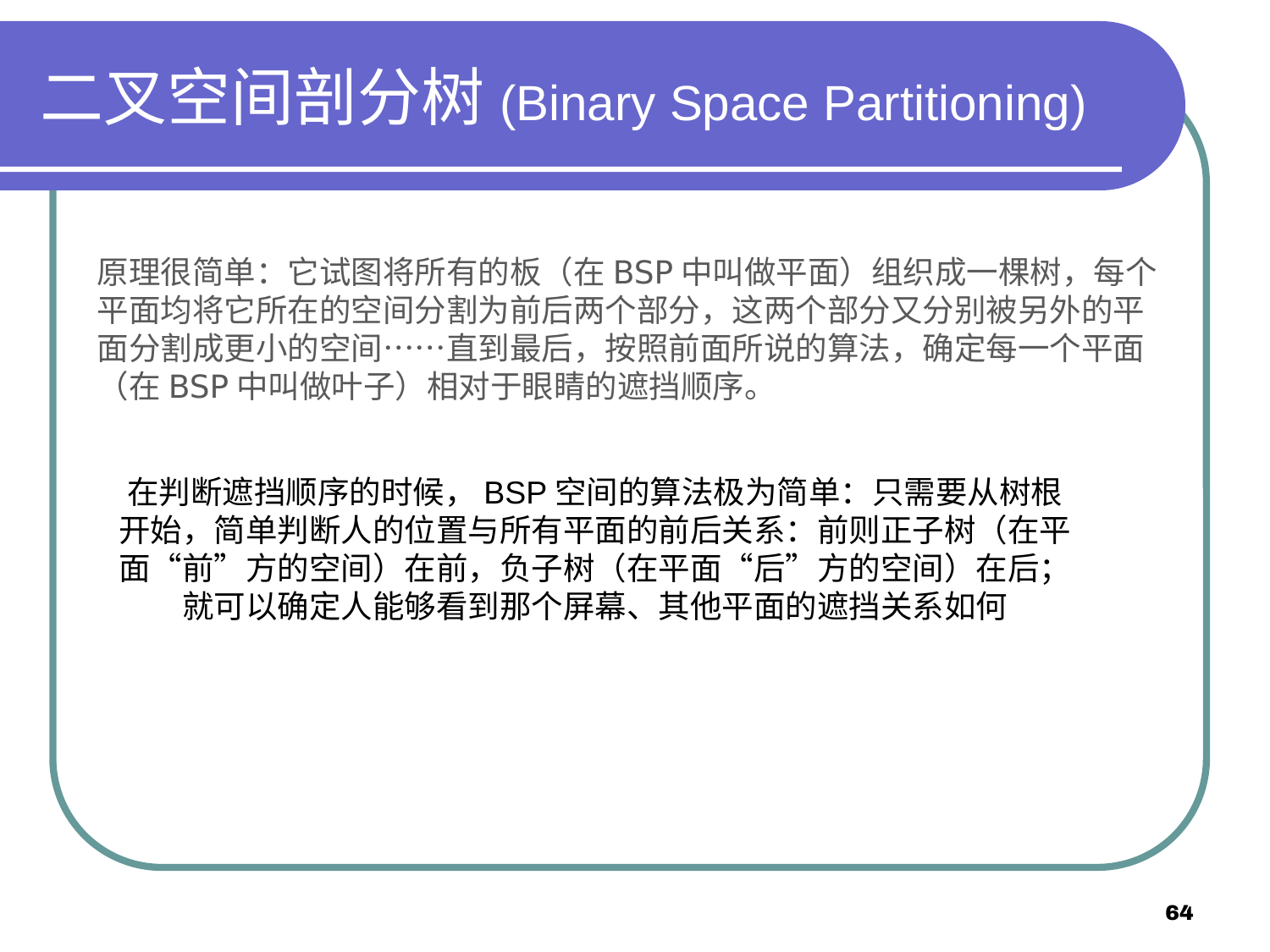

# 二叉空间剖分树(Binary Space Partitioning)
原理很简单：它试图将所有的板（在BSP中叫做平面）组织成一棵树，每个平面均将它所在的空间分割为前后两个部分，这两个部分又分别被另外的平面分割成更小的空间……直到最后，按照前面所说的算法，确定每一个平面（在BSP中叫做叶子）相对于眼睛的遮挡顺序。
在判断遮挡顺序的时候，BSP空间的算法极为简单：只需要从树根开始，简单判断人的位置与所有平面的前后关系：前则正子树（在平面“前”方的空间）在前，负子树（在平面“后”方的空间）在后；就可以确定人能够看到那个屏幕、其他平面的遮挡关系如何
64